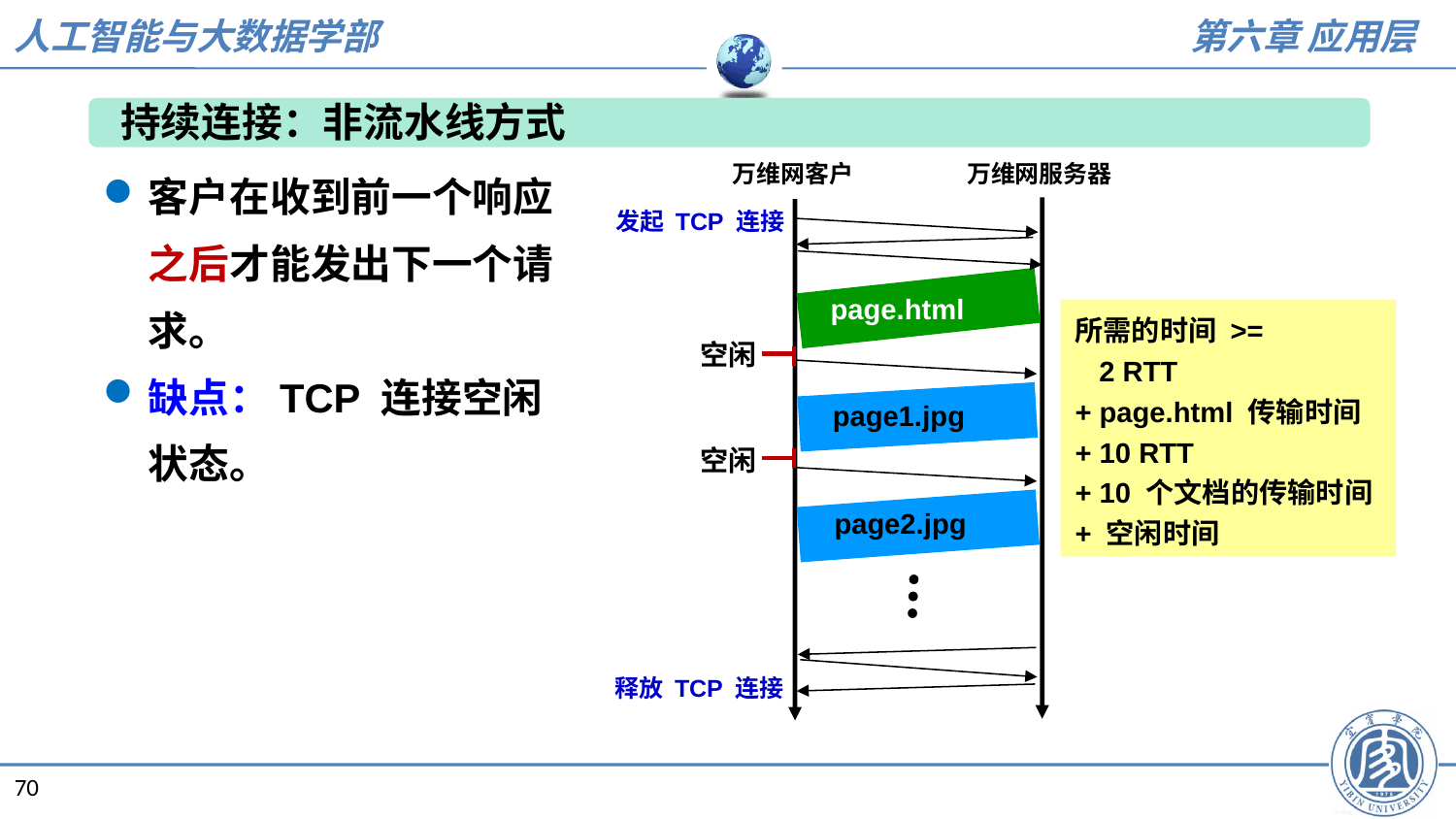

持续连接：非流水线方式

客户在收到前一个响应之后才能发出下一个请求。
缺点：TCP 连接空闲状态。
万维网客户
万维网服务器

发起 TCP 连接

page.html

所需的时间 >=
   2 RTT
+ page.html 传输时间
+ 10 RTT
+ 10 个文档的传输时间
+ 空闲时间
空闲

page1.jpg

空闲

page2.jpg

释放 TCP 连接
70